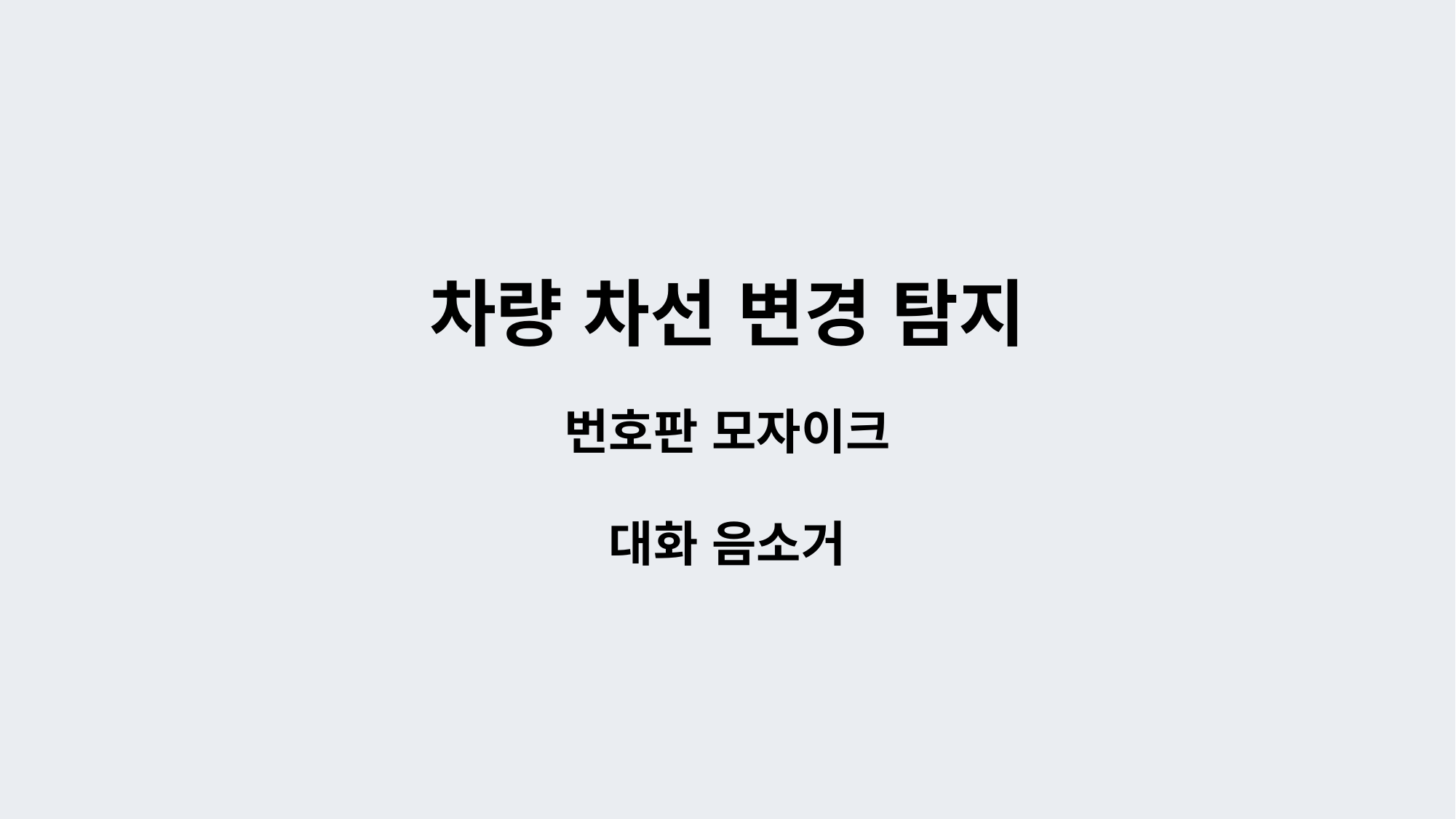

차량 차선 변경 탐지
번호판 모자이크
대화 음소거